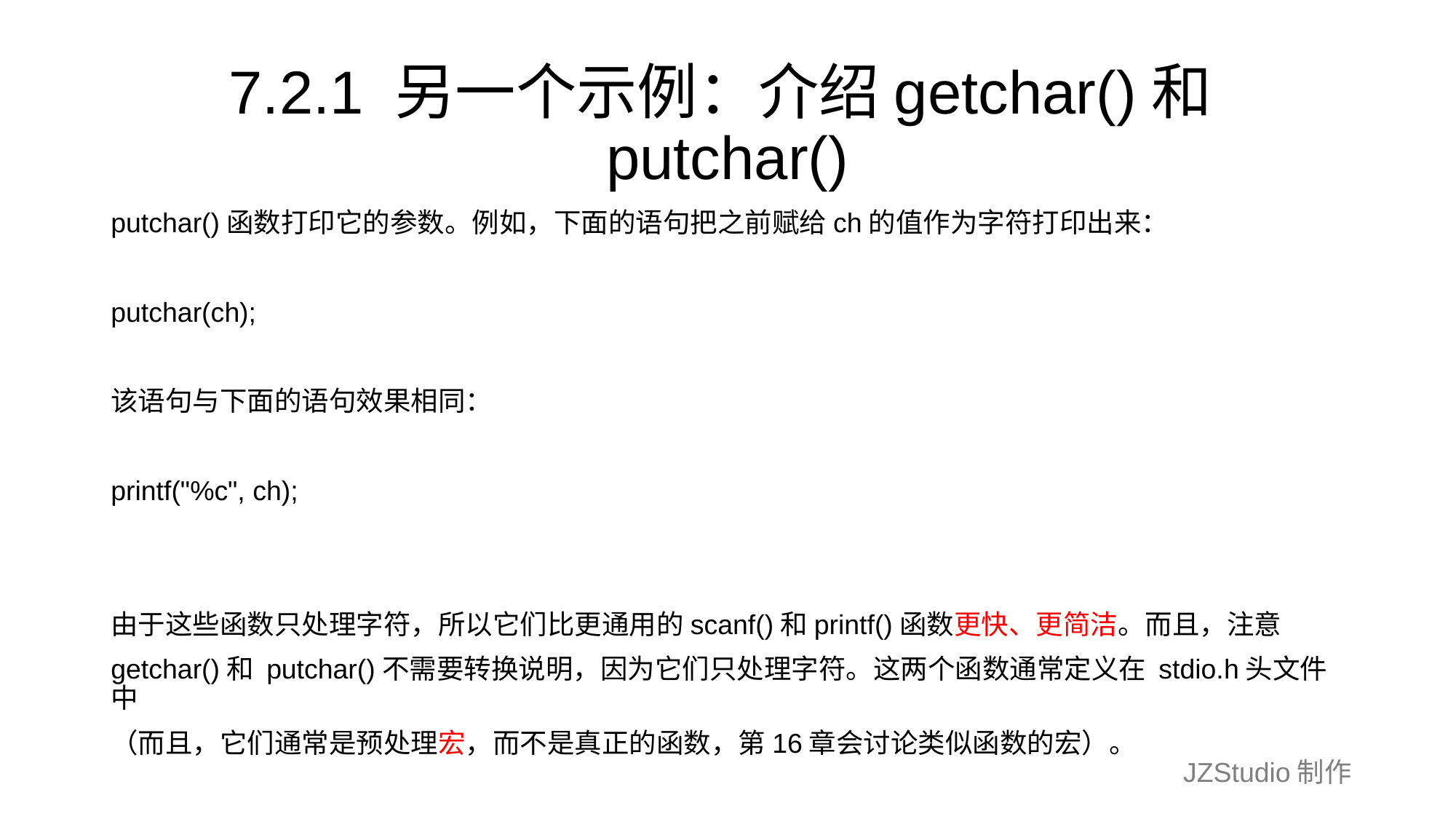

# 7.2.1 另一个示例：介绍getchar()和putchar()
putchar()函数打印它的参数。例如，下面的语句把之前赋给ch的值作为字符打印出来：

putchar(ch);

该语句与下面的语句效果相同：

printf("%c", ch);

由于这些函数只处理字符，所以它们比更通用的scanf()和printf()函数更快、更简洁。而且，注意
getchar()和 putchar()不需要转换说明，因为它们只处理字符。这两个函数通常定义在 stdio.h头文件中
（而且，它们通常是预处理宏，而不是真正的函数，第16章会讨论类似函数的宏）。